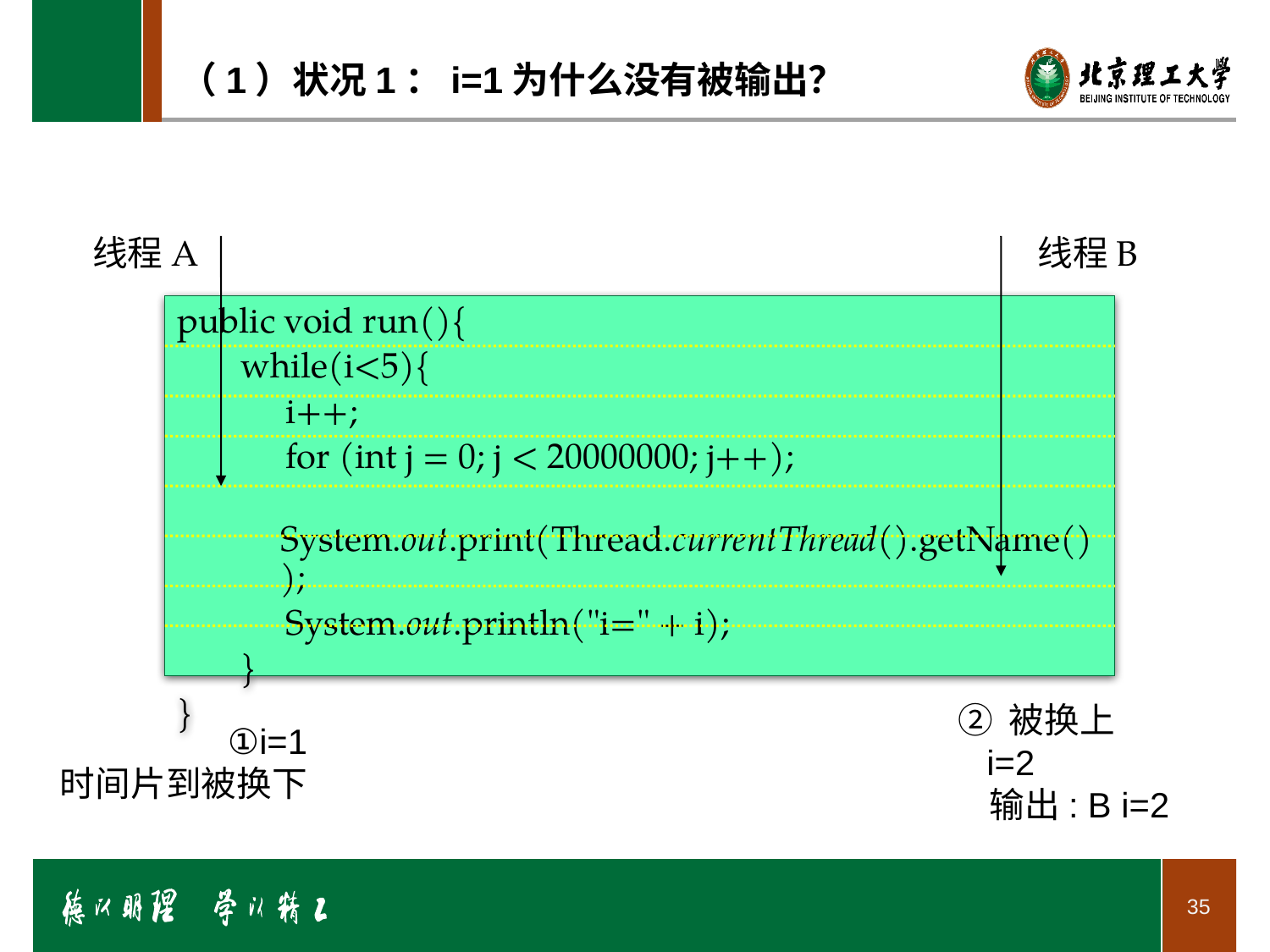

# （1）状况1：i=1为什么没有被输出？
线程A
线程B

public void run(){
while(i<5){
     i++;
     for (int j = 0; j < 20000000; j++);
     System.out.print(Thread.currentThread().getName());
     System.out.println("i=" + i);
}
}

② 被换上
   i=2
   输出: B i=2
①i=1
  时间片到被换下